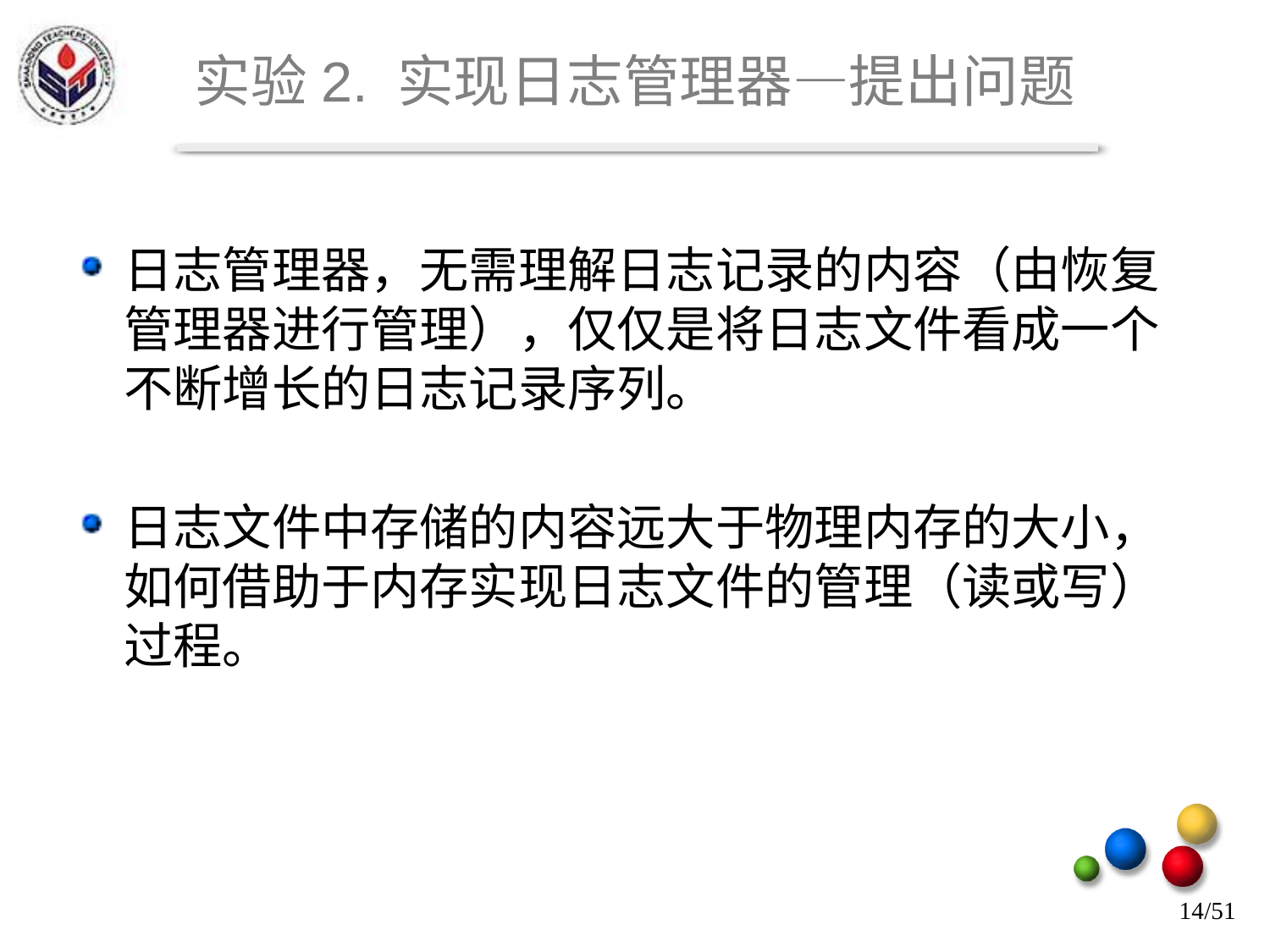

# 实验2. 实现日志管理器—提出问题
日志管理器，无需理解日志记录的内容（由恢复管理器进行管理），仅仅是将日志文件看成一个不断增长的日志记录序列。

日志文件中存储的内容远大于物理内存的大小，如何借助于内存实现日志文件的管理（读或写）过程。

14/51